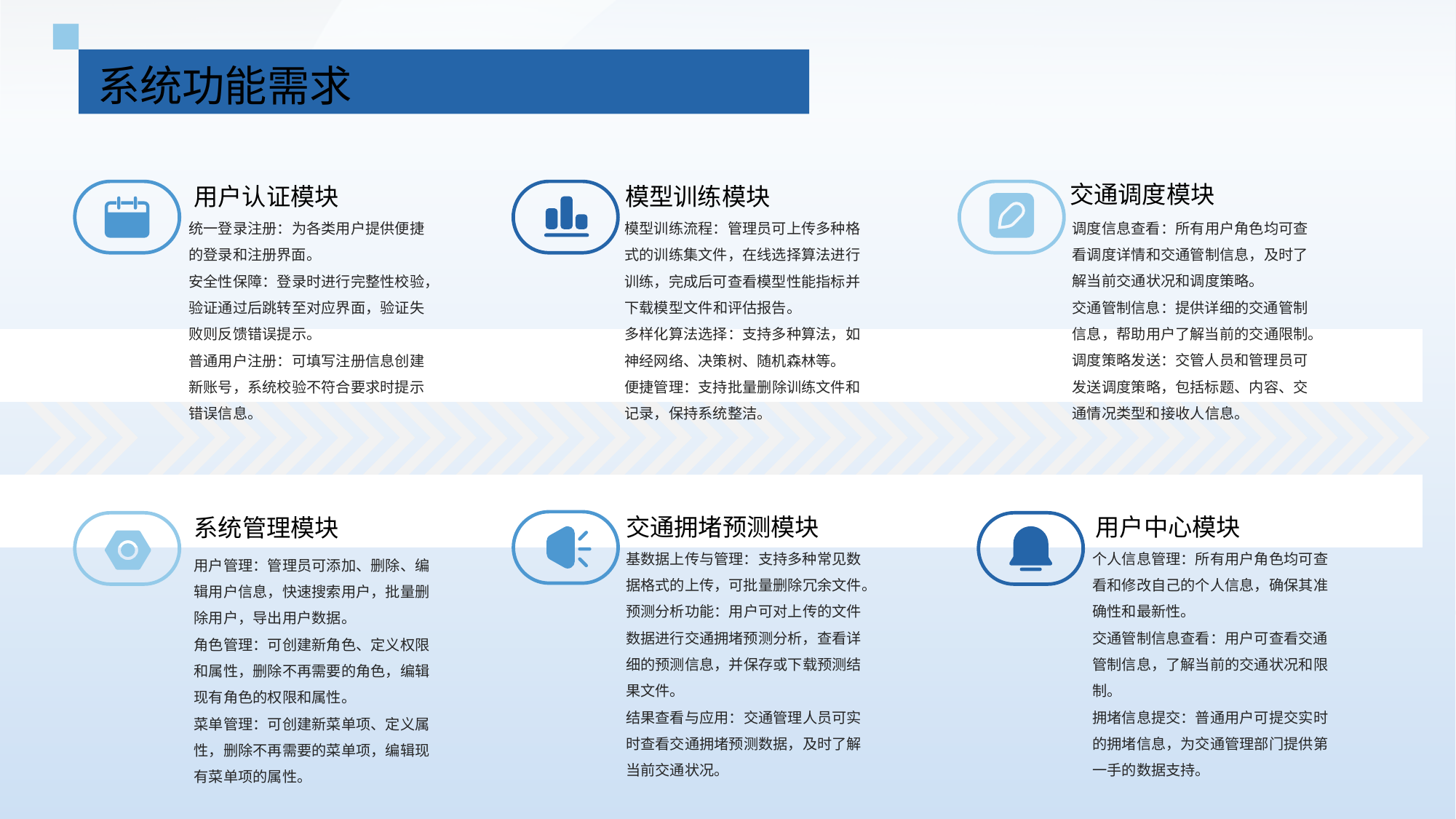

系统功能需求
用户认证模块
模型训练模块
交通调度模块

调度信息查看：所有用户角色均可查看调度详情和交通管制信息，及时了解当前交通状况和调度策略。
交通管制信息：提供详细的交通管制信息，帮助用户了解当前的交通限制。
调度策略发送：交管人员和管理员可发送调度策略，包括标题、内容、交通情况类型和接收人信息。
统一登录注册：为各类用户提供便捷的登录和注册界面。
安全性保障：登录时进行完整性校验，验证通过后跳转至对应界面，验证失败则反馈错误提示。
普通用户注册：可填写注册信息创建新账号，系统校验不符合要求时提示错误信息。
模型训练流程：管理员可上传多种格式的训练集文件，在线选择算法进行训练，完成后可查看模型性能指标并下载模型文件和评估报告。
多样化算法选择：支持多种算法，如神经网络、决策树、随机森林等。
便捷管理：支持批量删除训练文件和记录，保持系统整洁。

交通拥堵预测模块
用户中心模块
系统管理模块

基数据上传与管理：支持多种常见数据格式的上传，可批量删除冗余文件。
预测分析功能：用户可对上传的文件数据进行交通拥堵预测分析，查看详细的预测信息，并保存或下载预测结果文件。
结果查看与应用：交通管理人员可实时查看交通拥堵预测数据，及时了解当前交通状况。
个人信息管理：所有用户角色均可查看和修改自己的个人信息，确保其准确性和最新性。
交通管制信息查看：用户可查看交通管制信息，了解当前的交通状况和限制。
拥堵信息提交：普通用户可提交实时的拥堵信息，为交通管理部门提供第一手的数据支持。
用户管理：管理员可添加、删除、编辑用户信息，快速搜索用户，批量删除用户，导出用户数据。
角色管理：可创建新角色、定义权限和属性，删除不再需要的角色，编辑现有角色的权限和属性。
菜单管理：可创建新菜单项、定义属性，删除不再需要的菜单项，编辑现有菜单项的属性。